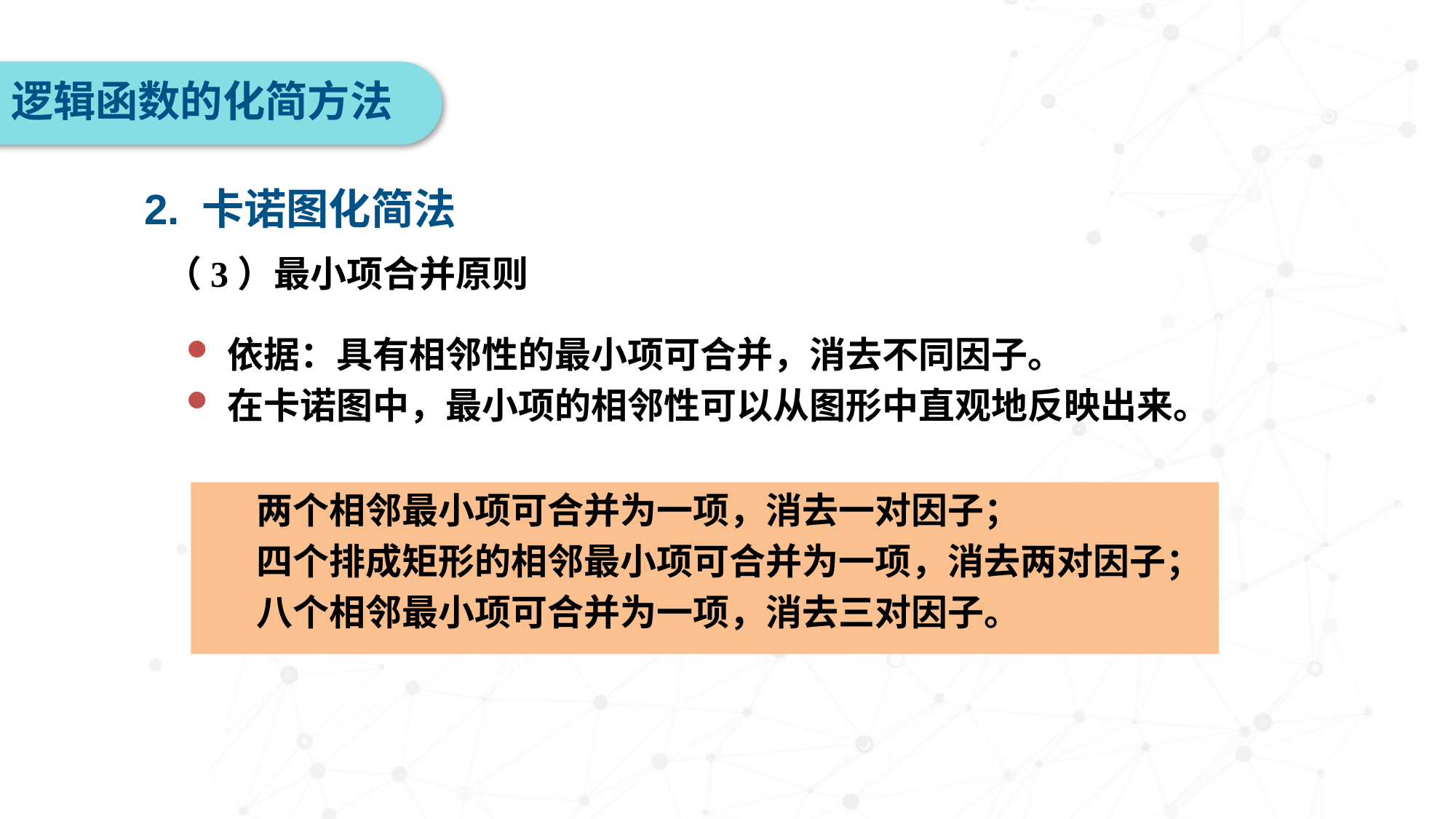

逻辑函数的化简方法
2. 卡诺图化简法
（3）最小项合并原则
依据：具有相邻性的最小项可合并，消去不同因子。
在卡诺图中，最小项的相邻性可以从图形中直观地反映出来。
两个相邻最小项可合并为一项，消去一对因子；
四个排成矩形的相邻最小项可合并为一项，消去两对因子；
八个相邻最小项可合并为一项，消去三对因子。
86